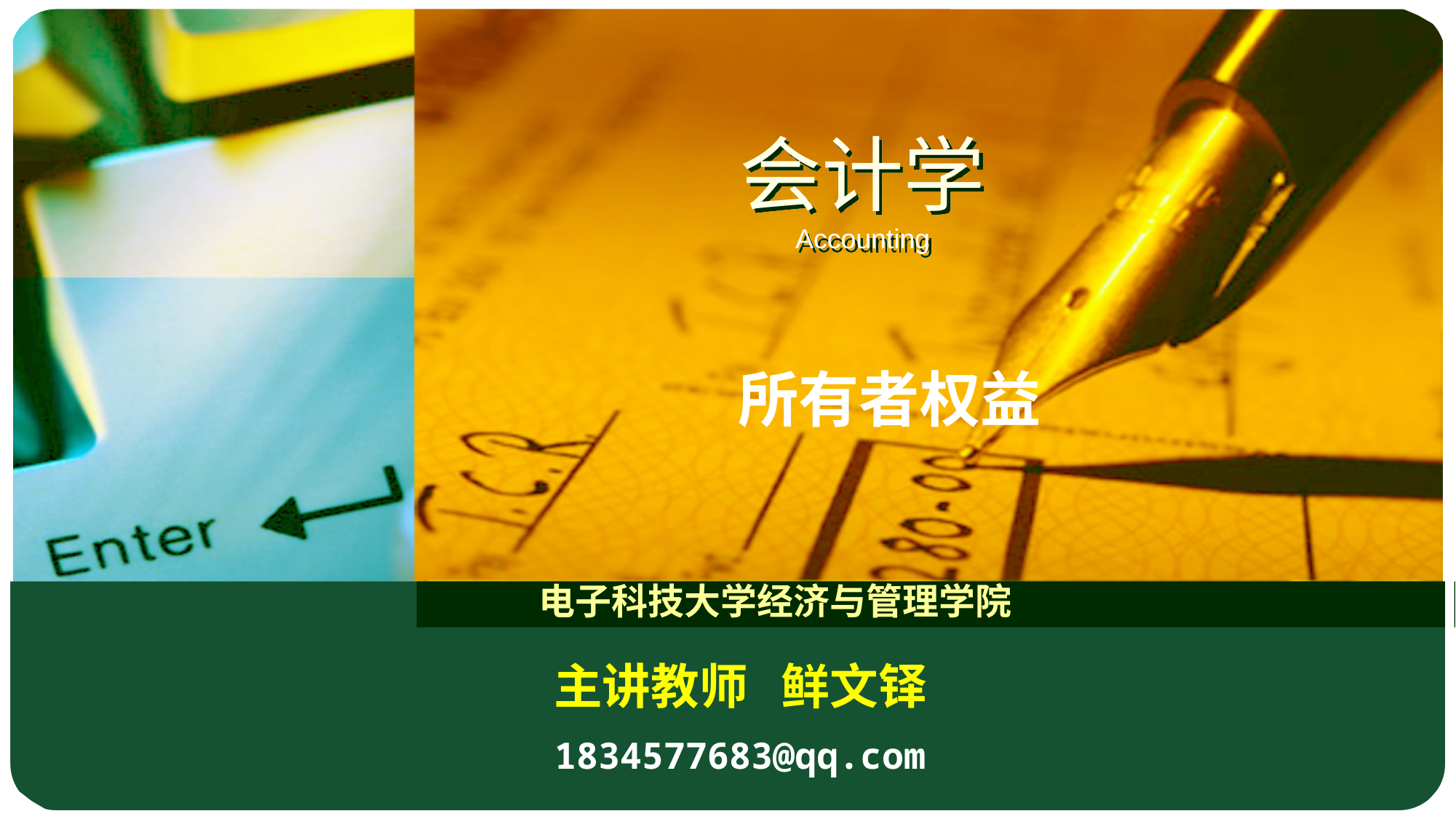

会计学
Accounting
所有者权益
电子科技大学经济与管理学院
主讲教师   鲜文铎
1834577683@qq.com